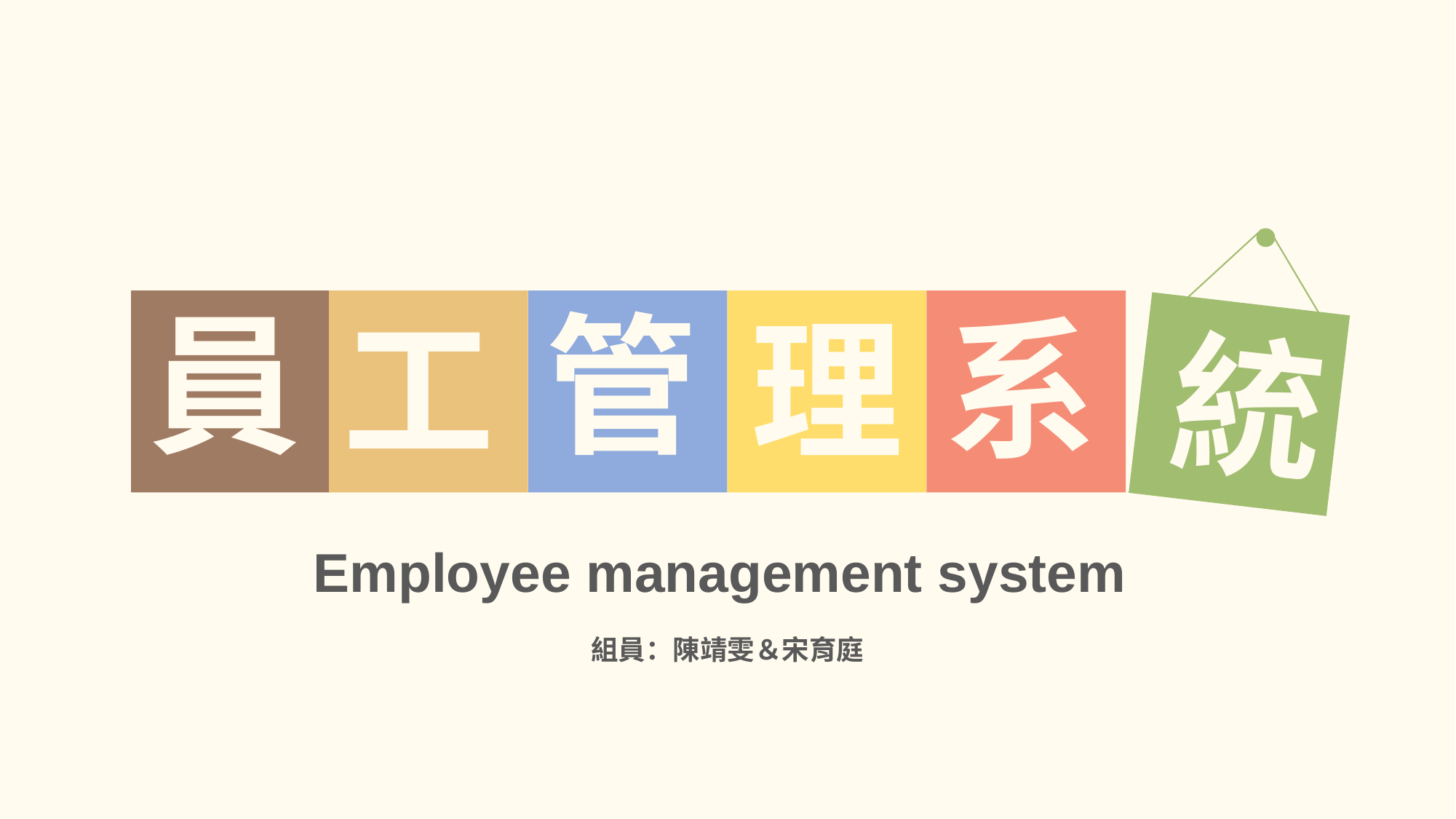

員
管
系
工
理

統
Employee management system
組員：陳靖雯＆宋育庭